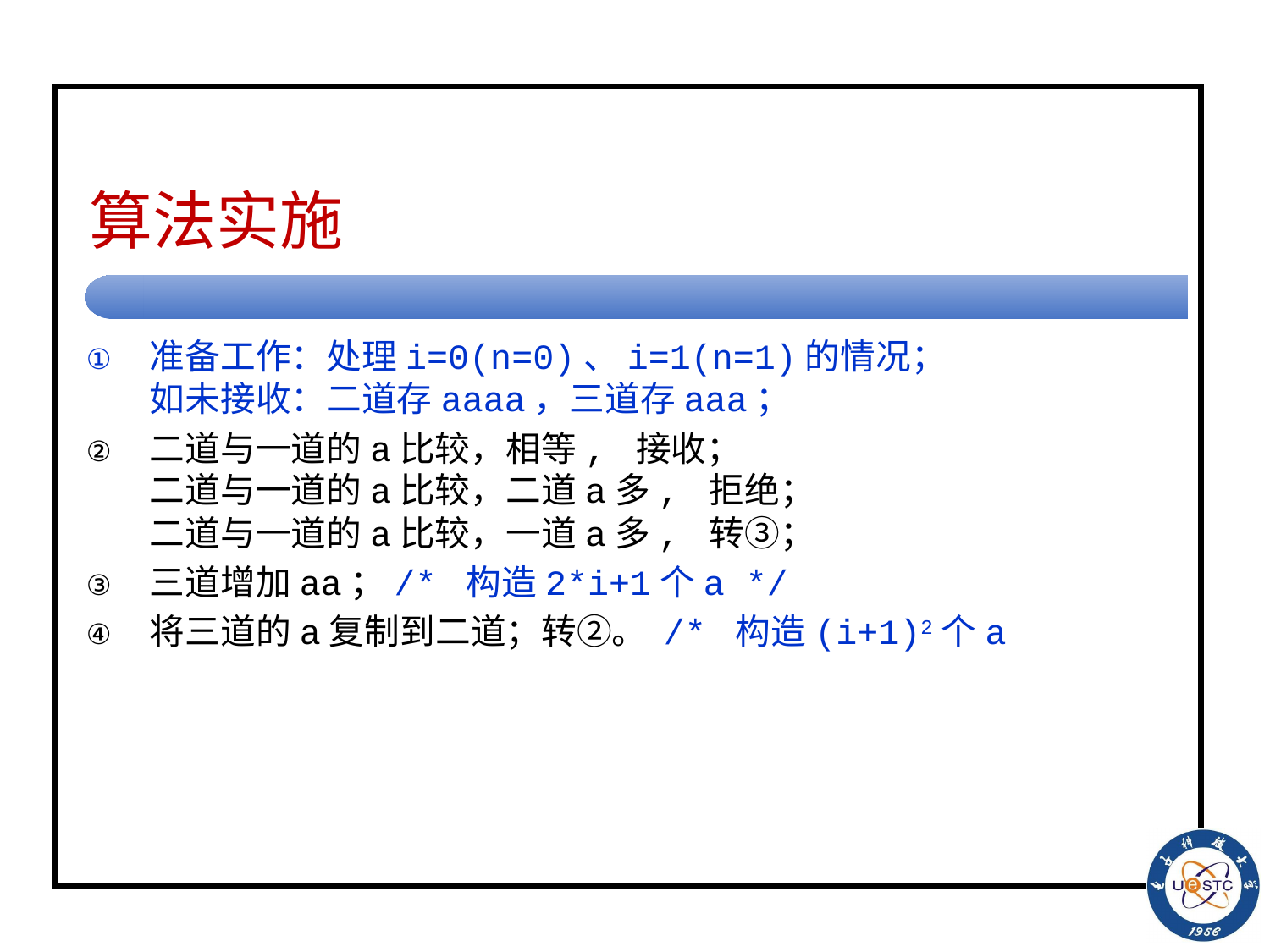

# 算法实施
准备工作：处理i=0(n=0)、i=1(n=1)的情况；
如未接收：二道存aaaa，三道存aaa；
二道与一道的a比较，相等, 接收；
二道与一道的a比较，二道a多, 拒绝；
二道与一道的a比较，一道a多, 转③；
三道增加aa；/* 构造2*i+1个a */
将三道的a复制到二道；转②。 /* 构造(i+1)2个a